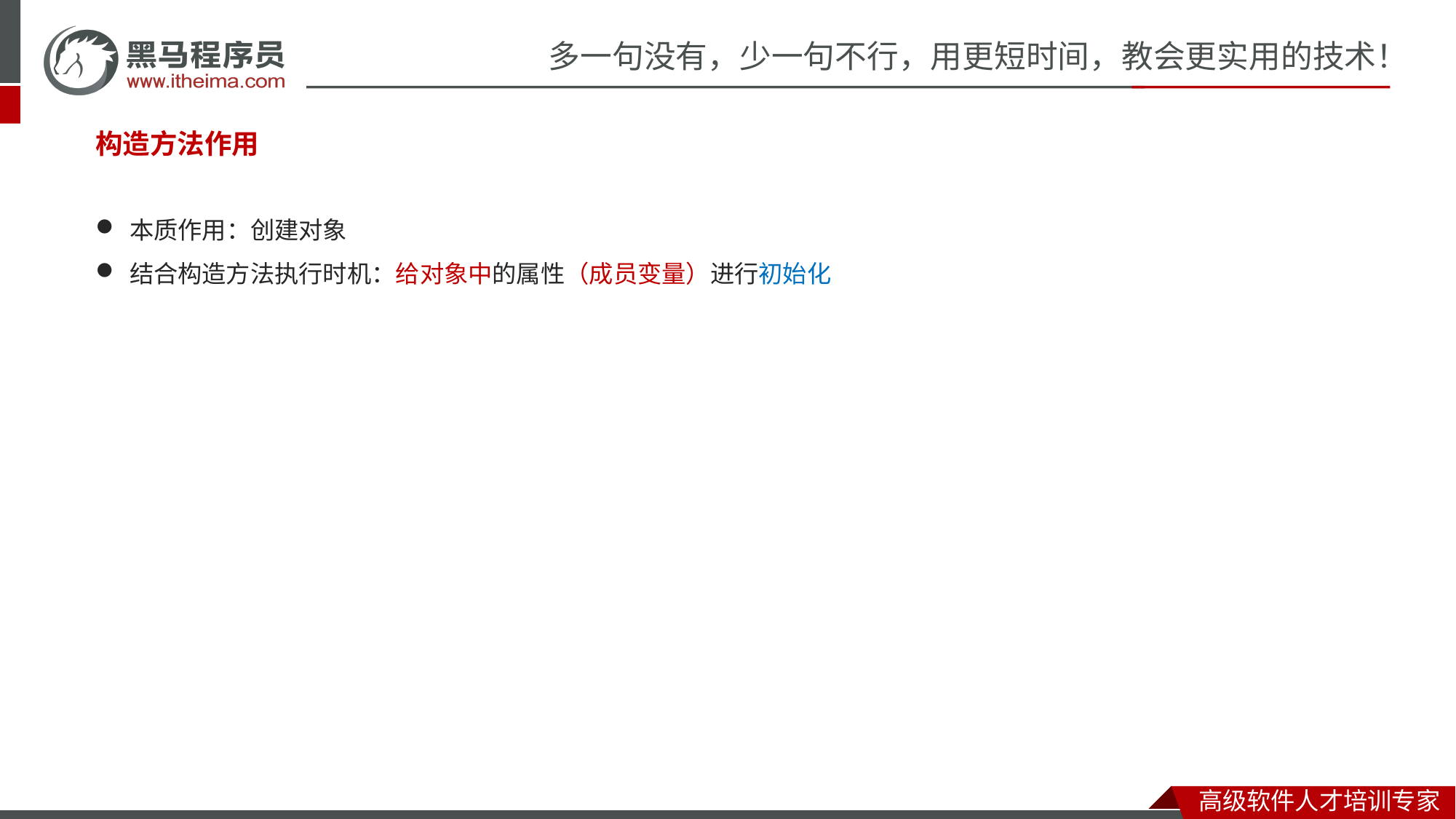

#
构造方法作用

本质作用：创建对象
结合构造方法执行时机：给对象中的属性（成员变量）进行初始化